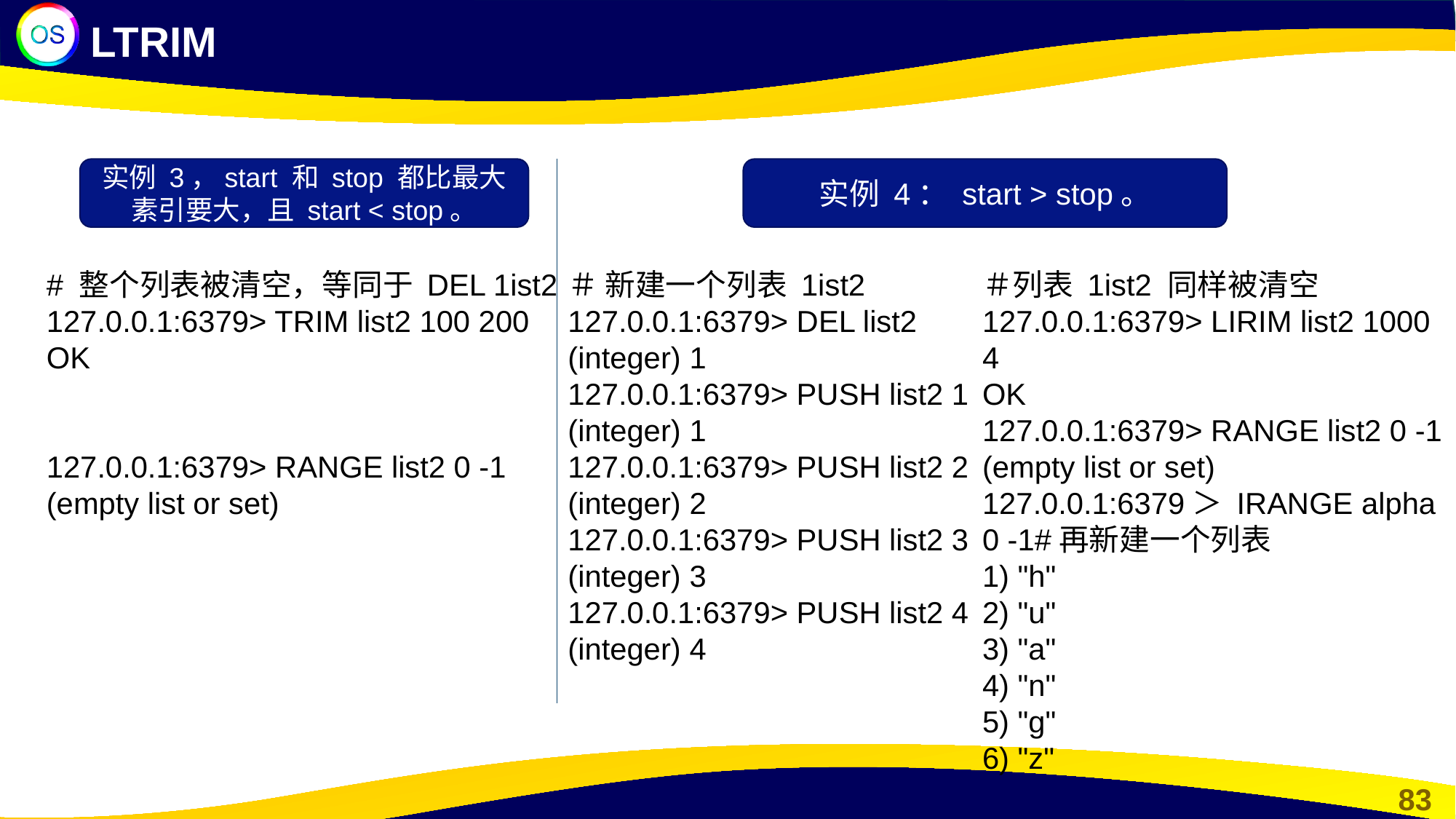

LTRIM
实例 3，start 和 stop 都比最大素引要大，且 start < stop。
实例 4： start > stop。
# 整个列表被清空，等同于 DEL 1ist2
127.0.0.1:6379> TRIM list2 100 200
OK

127.0.0.1:6379> RANGE list2 0 -1
(empty list or set)
＃ 新建一个列表 1ist2
127.0.0.1:6379> DEL list2
(integer) 1
127.0.0.1:6379> PUSH list2 1
(integer) 1
127.0.0.1:6379> PUSH list2 2
(integer) 2
127.0.0.1:6379> PUSH list2 3
(integer) 3
127.0.0.1:6379> PUSH list2 4
(integer) 4
＃列表 1ist2 同样被清空
127.0.0.1:6379> LIRIM list2 1000 4
OK
127.0.0.1:6379> RANGE list2 0 -1
(empty list or set)
127.0.0.1:6379＞ IRANGE alpha 0 -1#再新建一个列表
1) "h"
2) "u"
3) "a"
4) "n"
5) "g"
6) "z"